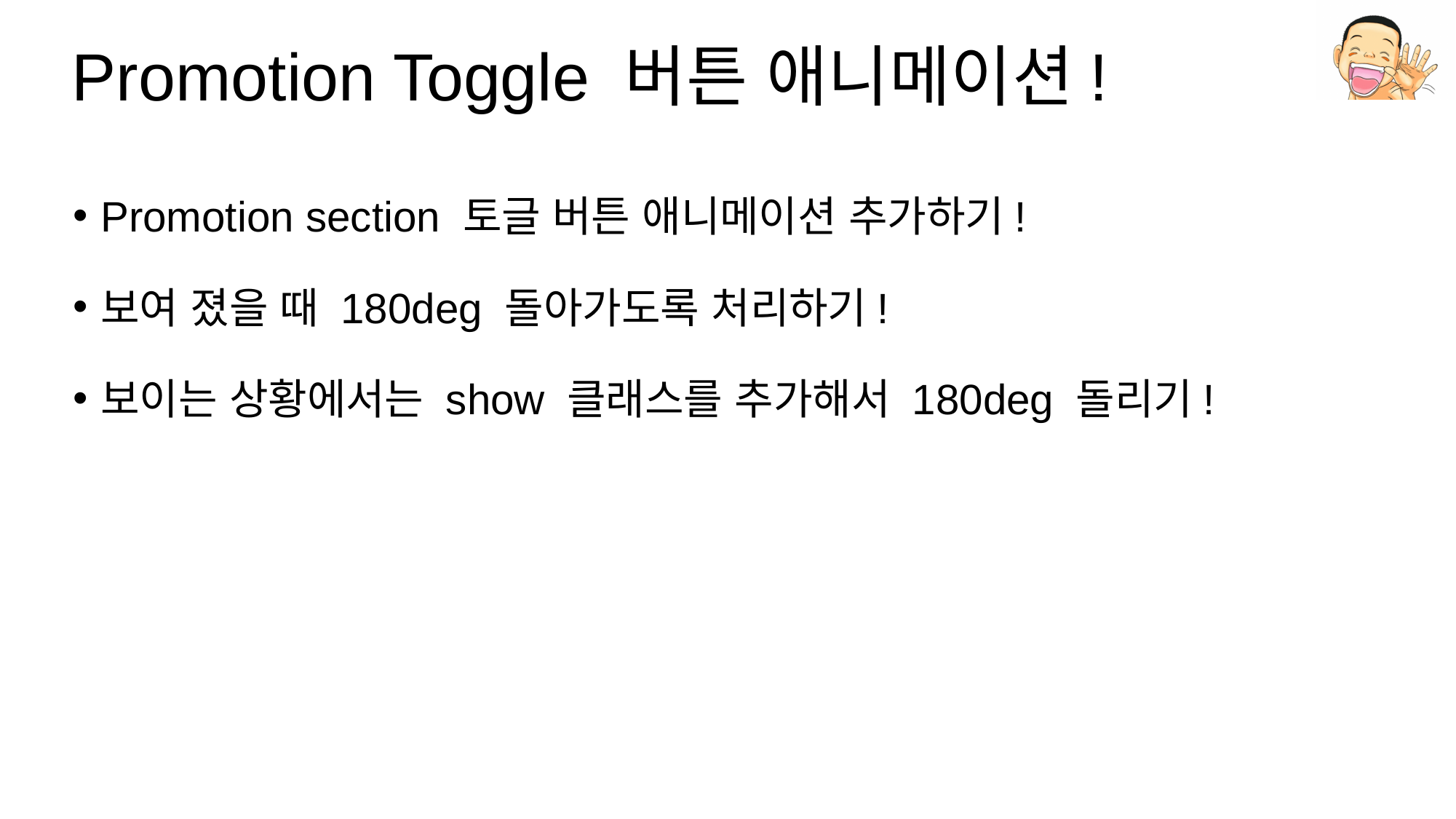

# Promotion Toggle 버튼 애니메이션!
Promotion section 토글 버튼 애니메이션 추가하기!
보여 졌을 때 180deg 돌아가도록 처리하기!
보이는 상황에서는 show 클래스를 추가해서 180deg 돌리기!